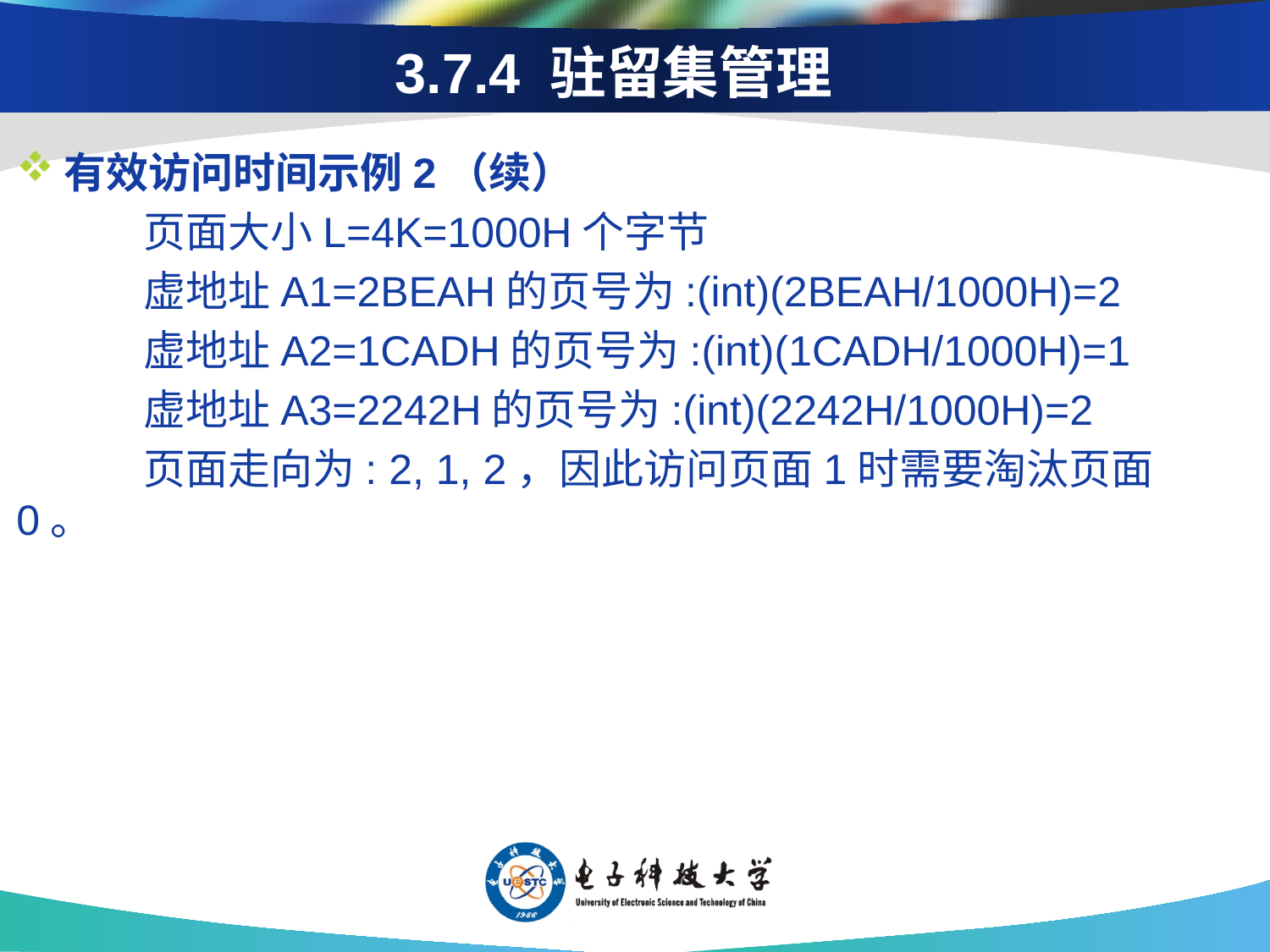

# 3.7.4 驻留集管理
有效访问时间示例2（续）
	页面大小L=4K=1000H个字节
	虚地址A1=2BEAH的页号为:(int)(2BEAH/1000H)=2
	虚地址A2=1CADH的页号为:(int)(1CADH/1000H)=1
	虚地址A3=2242H的页号为:(int)(2242H/1000H)=2
	页面走向为: 2, 1, 2，因此访问页面1时需要淘汰页面0。